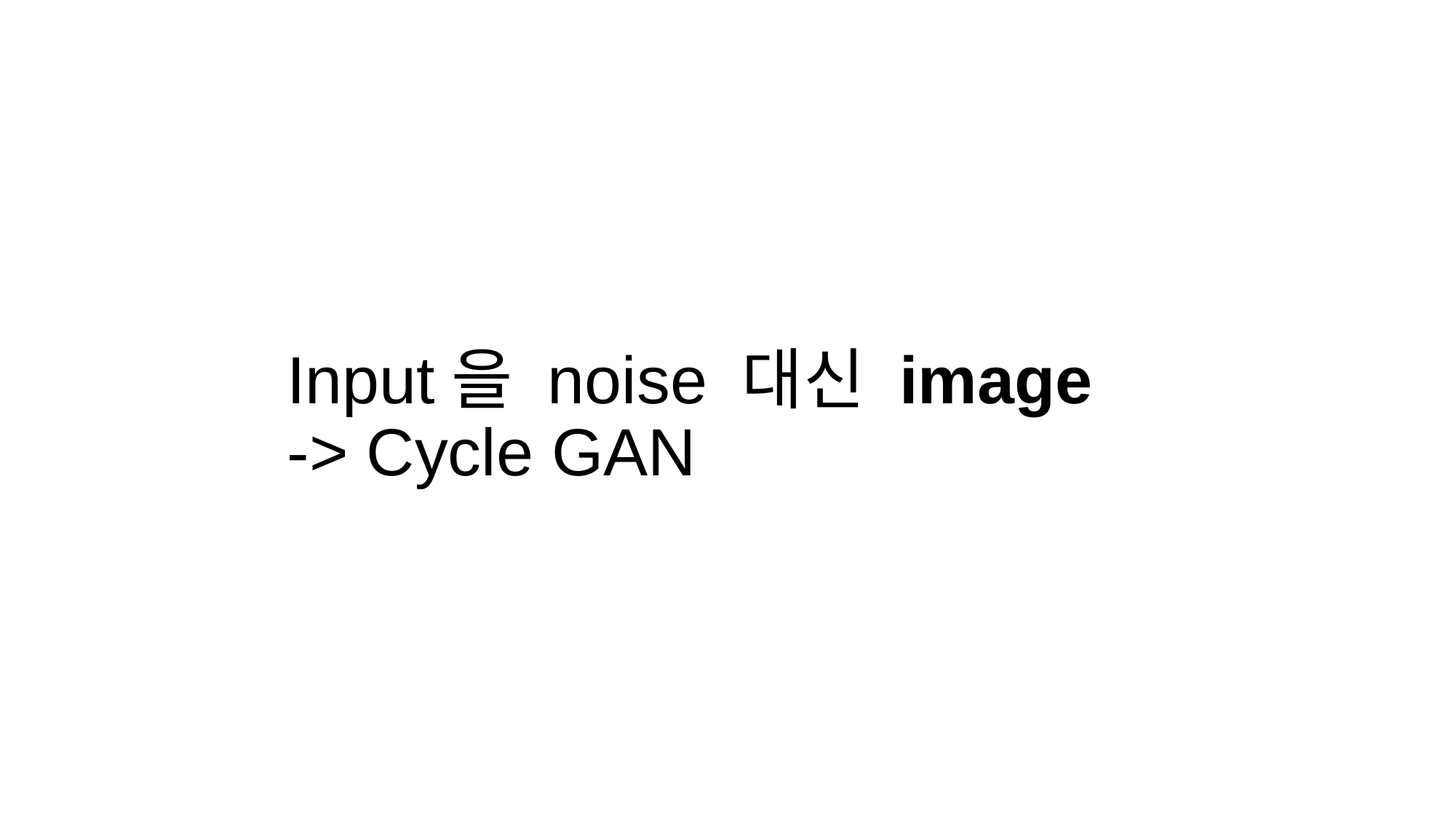

# Input을 noise 대신 image -> Cycle GAN